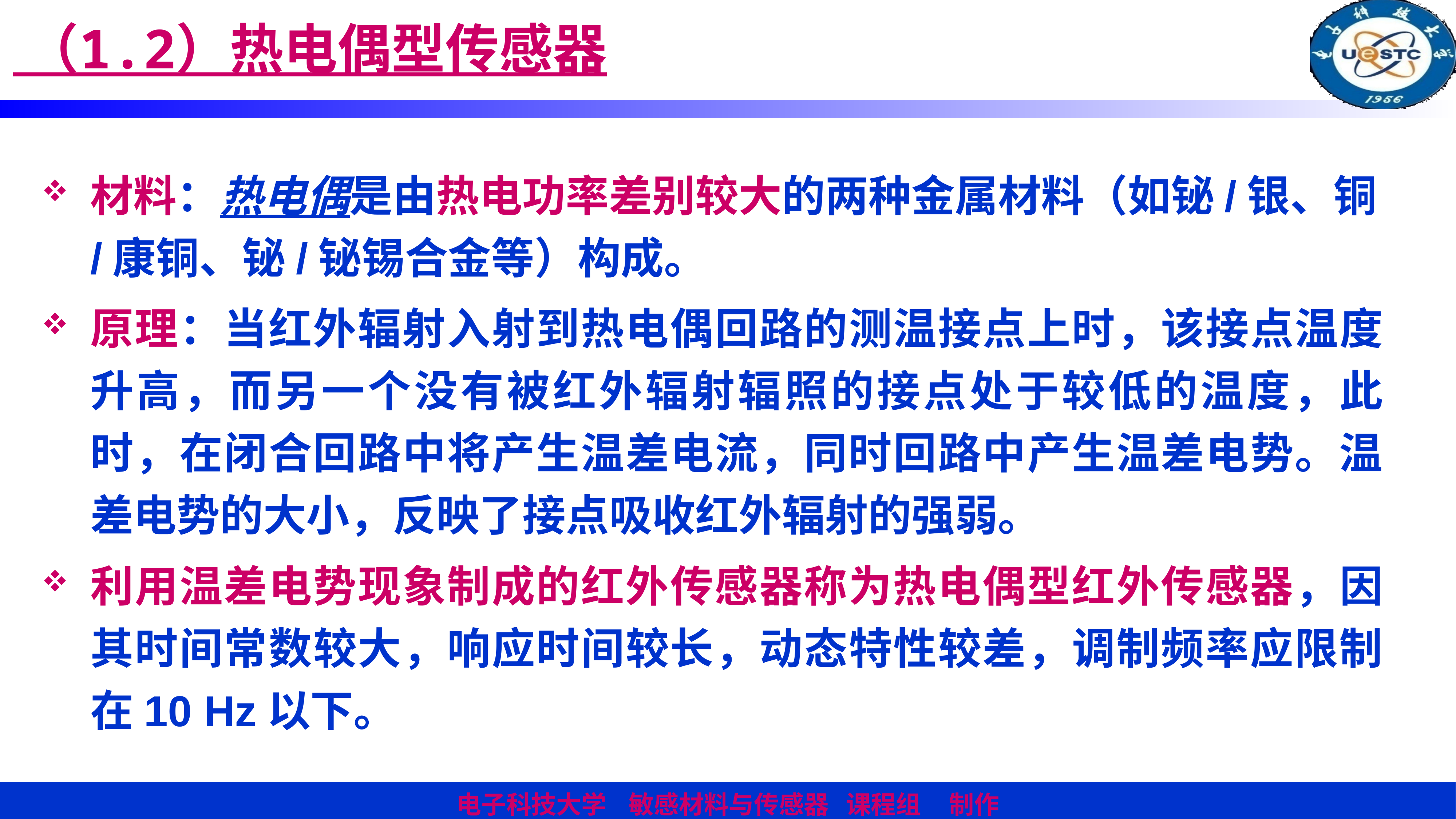

# （1.2）热电偶型传感器
材料：热电偶是由热电功率差别较大的两种金属材料（如铋/银、铜/康铜、铋/铋锡合金等）构成。
原理：当红外辐射入射到热电偶回路的测温接点上时，该接点温度升高，而另一个没有被红外辐射辐照的接点处于较低的温度，此时，在闭合回路中将产生温差电流，同时回路中产生温差电势。温差电势的大小，反映了接点吸收红外辐射的强弱。
利用温差电势现象制成的红外传感器称为热电偶型红外传感器，因其时间常数较大，响应时间较长，动态特性较差，调制频率应限制在10 Hz以下。